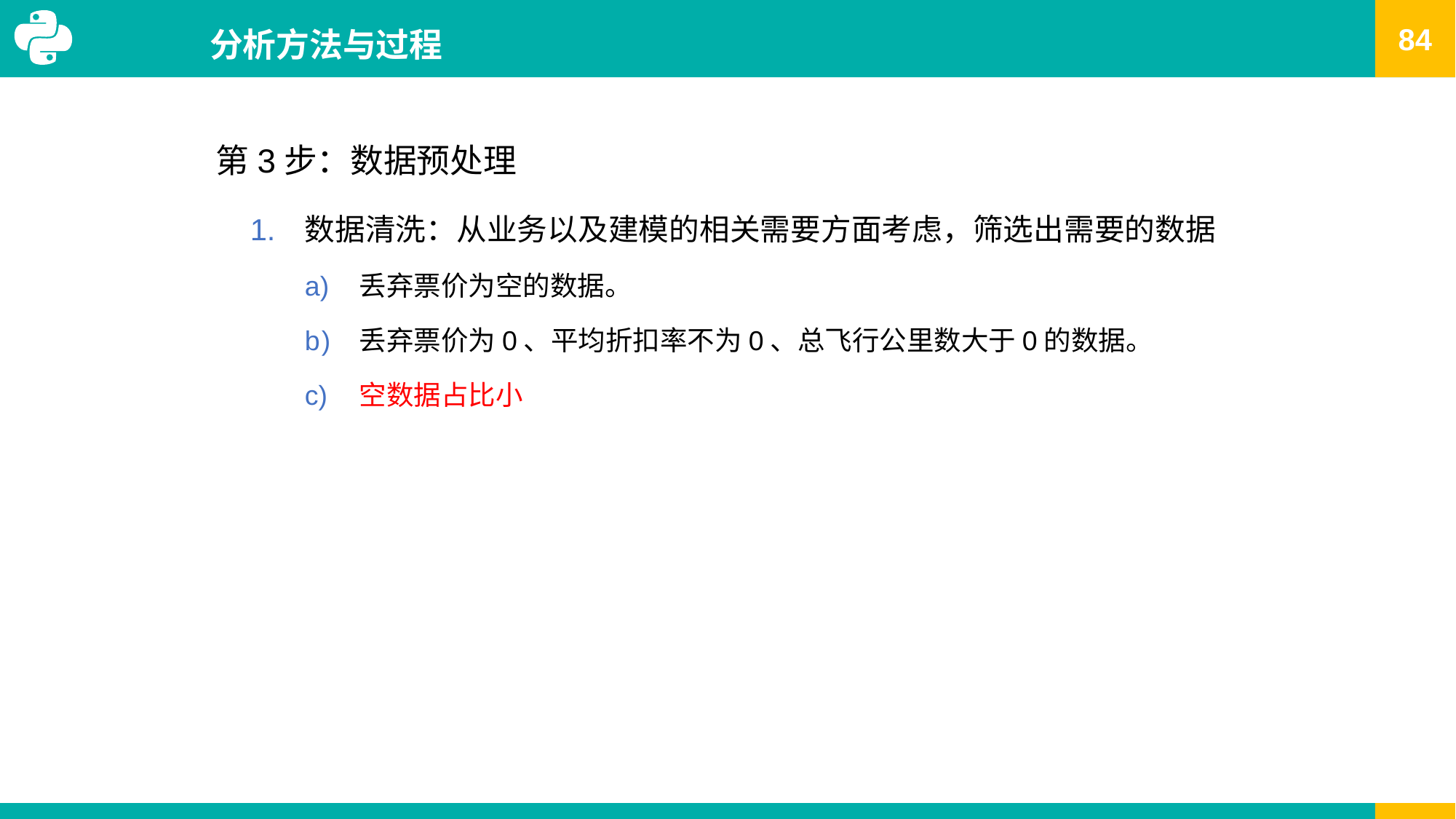

# 分析方法与过程

第3步：数据预处理
数据清洗：从业务以及建模的相关需要方面考虑，筛选出需要的数据
丢弃票价为空的数据。
丢弃票价为0、平均折扣率不为0、总飞行公里数大于0的数据。
空数据占比小